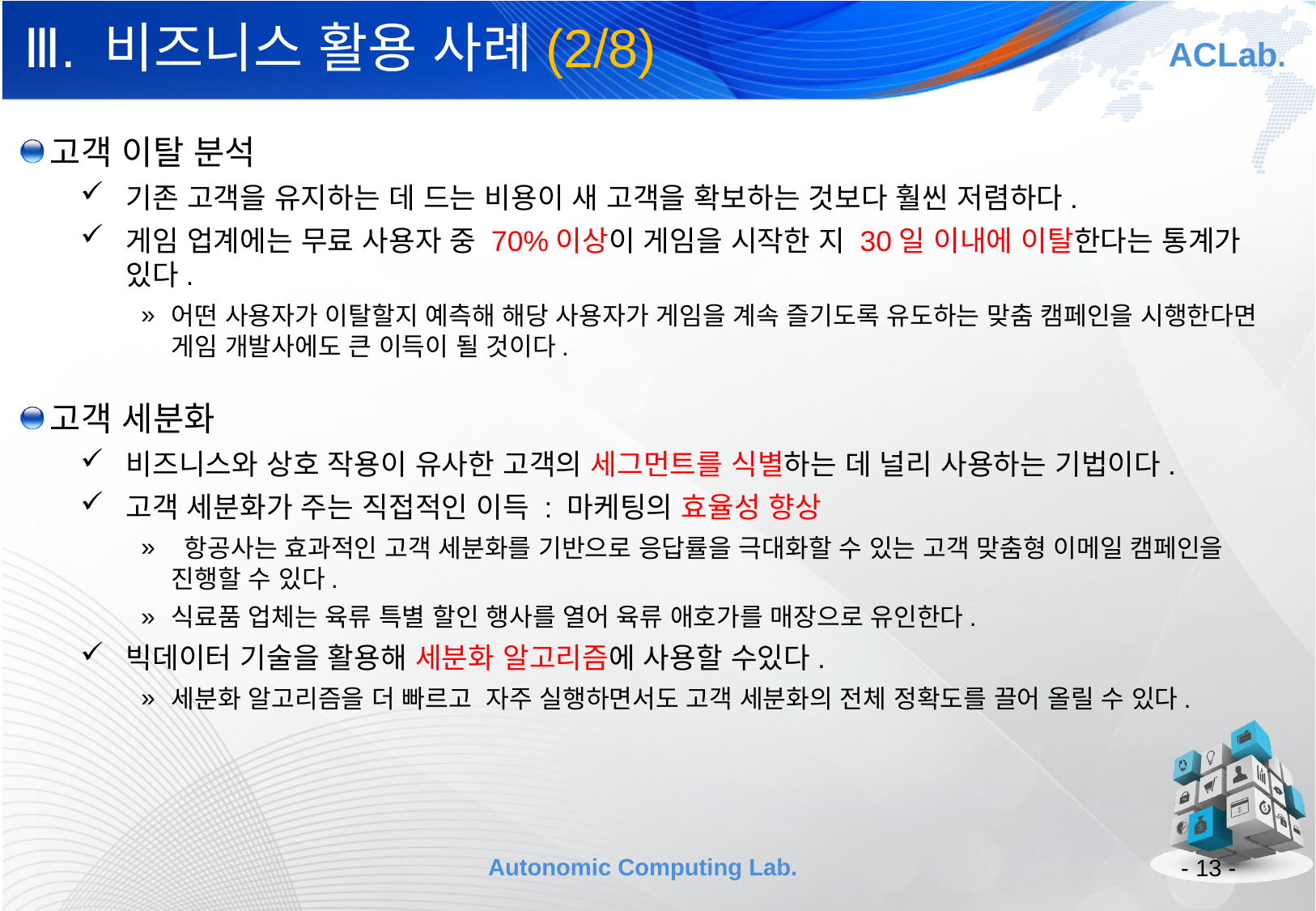

# Ⅲ. 비즈니스 활용 사례(2/8)
고객 이탈 분석
기존 고객을 유지하는 데 드는 비용이 새 고객을 확보하는 것보다 훨씬 저렴하다.
게임 업계에는 무료 사용자 중 70%이상이 게임을 시작한 지 30일 이내에 이탈한다는 통계가 있다.
어떤 사용자가 이탈할지 예측해 해당 사용자가 게임을 계속 즐기도록 유도하는 맞춤 캠페인을 시행한다면 게임 개발사에도 큰 이득이 될 것이다.
고객 세분화
비즈니스와 상호 작용이 유사한 고객의 세그먼트를 식별하는 데 널리 사용하는 기법이다.
고객 세분화가 주는 직접적인 이득 : 마케팅의 효율성 향상
 항공사는 효과적인 고객 세분화를 기반으로 응답률을 극대화할 수 있는 고객 맞춤형 이메일 캠페인을 진행할 수 있다.
식료품 업체는 육류 특별 할인 행사를 열어 육류 애호가를 매장으로 유인한다.
빅데이터 기술을 활용해 세분화 알고리즘에 사용할 수있다.
세분화 알고리즘을 더 빠르고  자주 실행하면서도 고객 세분화의 전체 정확도를 끌어 올릴 수 있다.

- 13 -